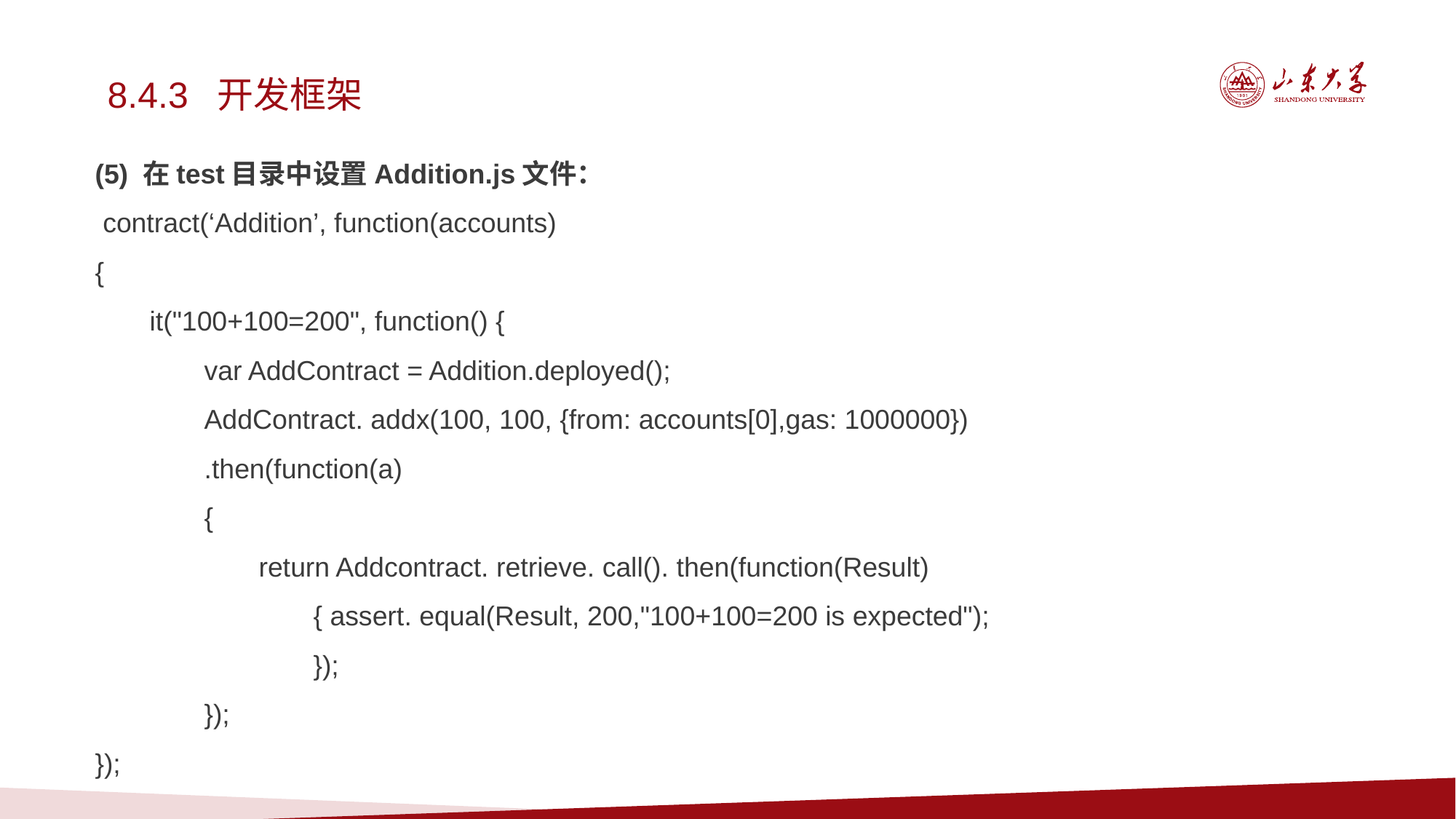

8.4.3  开发框架
(5) 在test目录中设置Addition.js文件：
 contract(‘Addition’, function(accounts)
{
it("100+100=200", function() {
var AddContract = Addition.deployed();
AddContract. addx(100, 100, {from: accounts[0],gas: 1000000})
.then(function(a)
{
return Addcontract. retrieve. call(). then(function(Result)
{ assert. equal(Result, 200,"100+100=200 is expected");
});
});
});